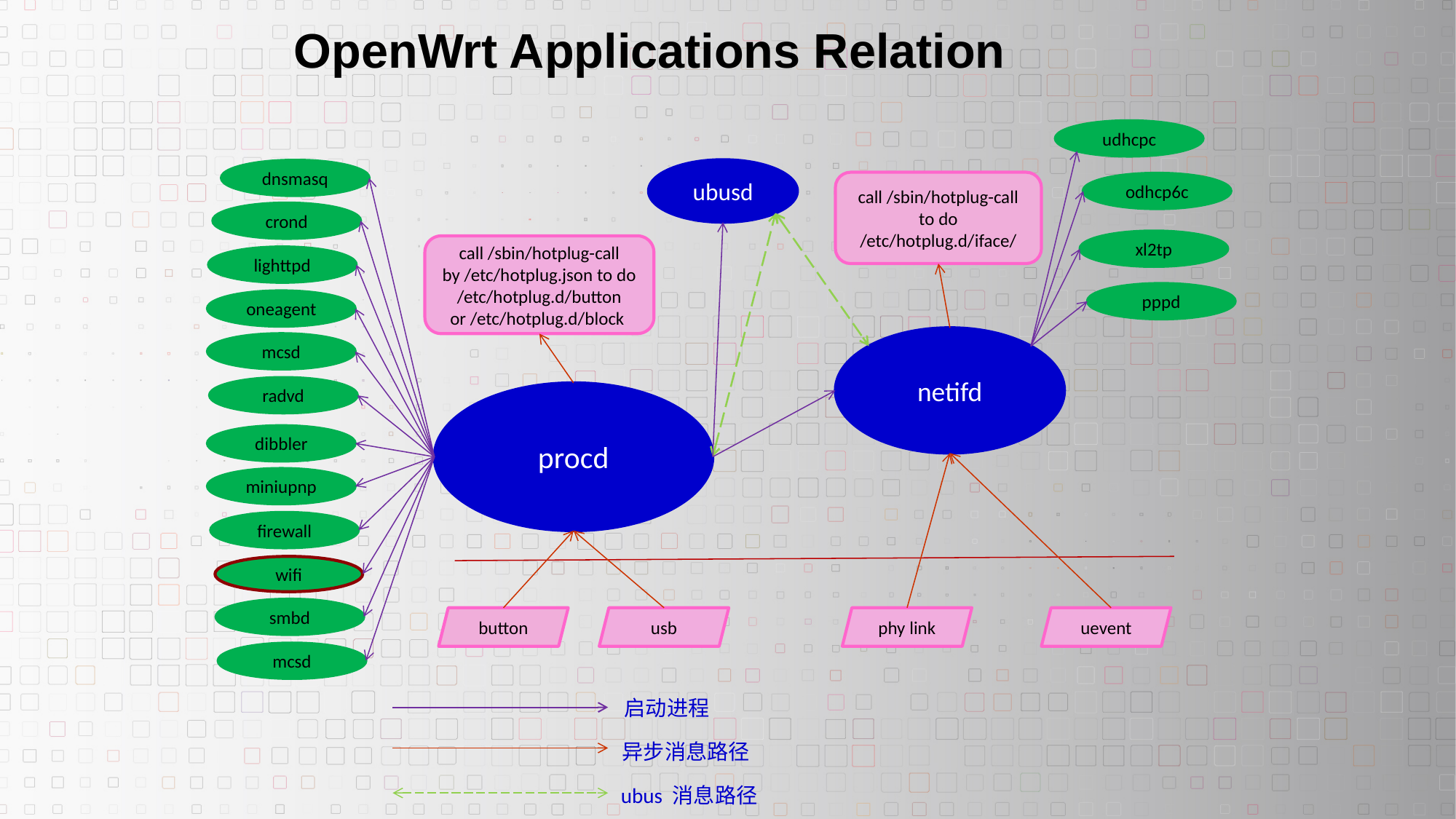

OpenWrt Applications Relation
udhcpc
ubusd
dnsmasq
call /sbin/hotplug-call to do /etc/hotplug.d/iface/
odhcp6c
crond
xl2tp
call /sbin/hotplug-call by /etc/hotplug.json to do /etc/hotplug.d/button or /etc/hotplug.d/block
lighttpd
pppd
oneagent
netifd
mcsd
radvd
procd
dibbler
miniupnp
firewall
wifi
smbd
uevent
usb
phy link
button
mcsd
启动进程
异步消息路径
ubus 消息路径